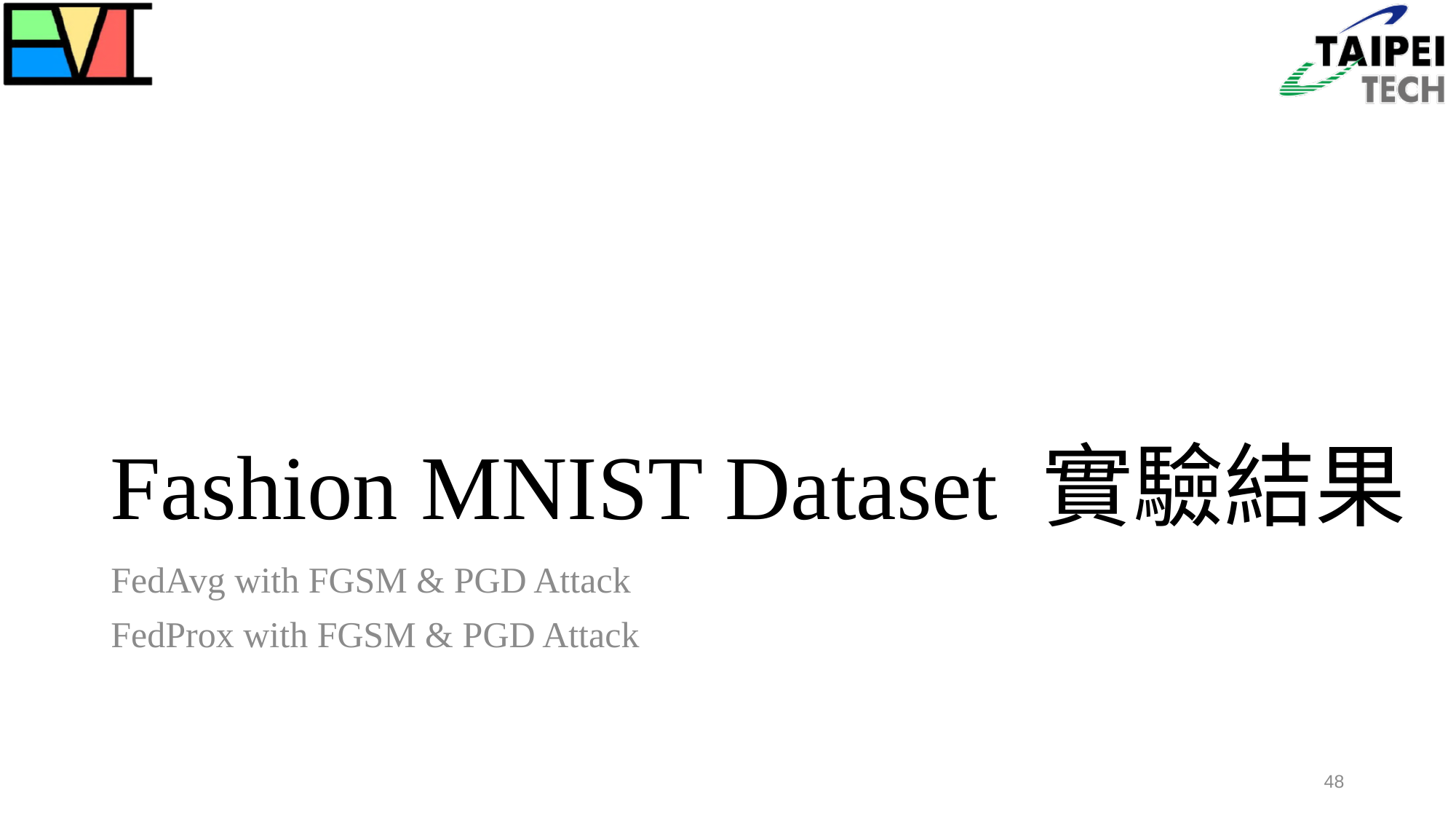

# Fashion MNIST Dataset 實驗結果
FedAvg with FGSM & PGD Attack
FedProx with FGSM & PGD Attack

48